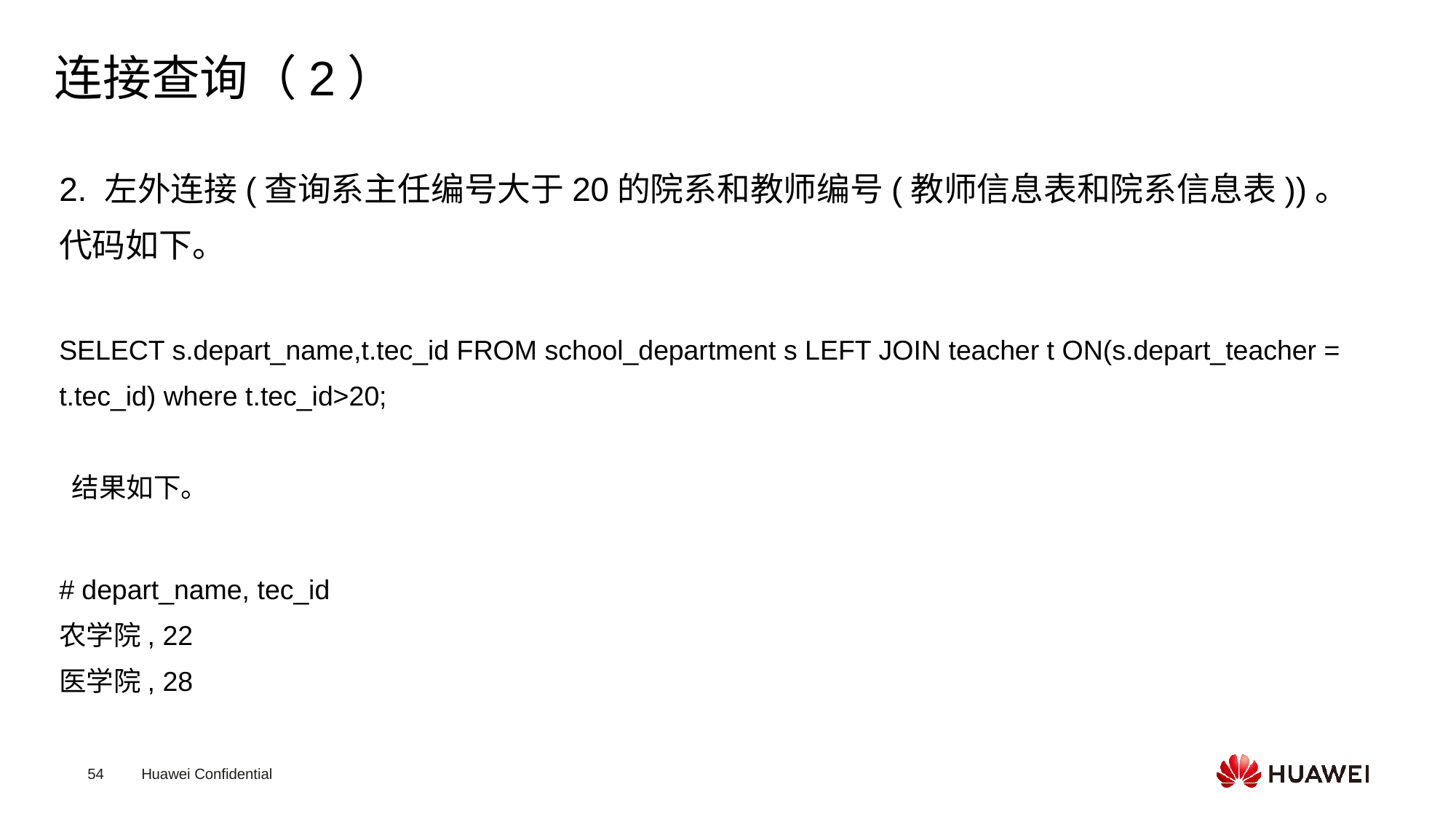

# 连接查询（2）
2. 左外连接(查询系主任编号大于20的院系和教师编号(教师信息表和院系信息表))。代码如下。

SELECT s.depart_name,t.tec_id FROM school_department s LEFT JOIN teacher t ON(s.depart_teacher = t.tec_id) where t.tec_id>20;

 结果如下。

# depart_name, tec_id
农学院, 22
医学院, 28
Text
Text
Text
Text
Text
Text
Text
Text
Text
Text
Text
Text
Text
Text
Text
Text
Text
Text
Text
Text
Text
Text
Text
Text
Text
Text
Text
Text
Text
Text
Text
Text
Text
Text
Text
Text
Text
Text
Text
Text
Text
Text
Text
Text
Text
Text